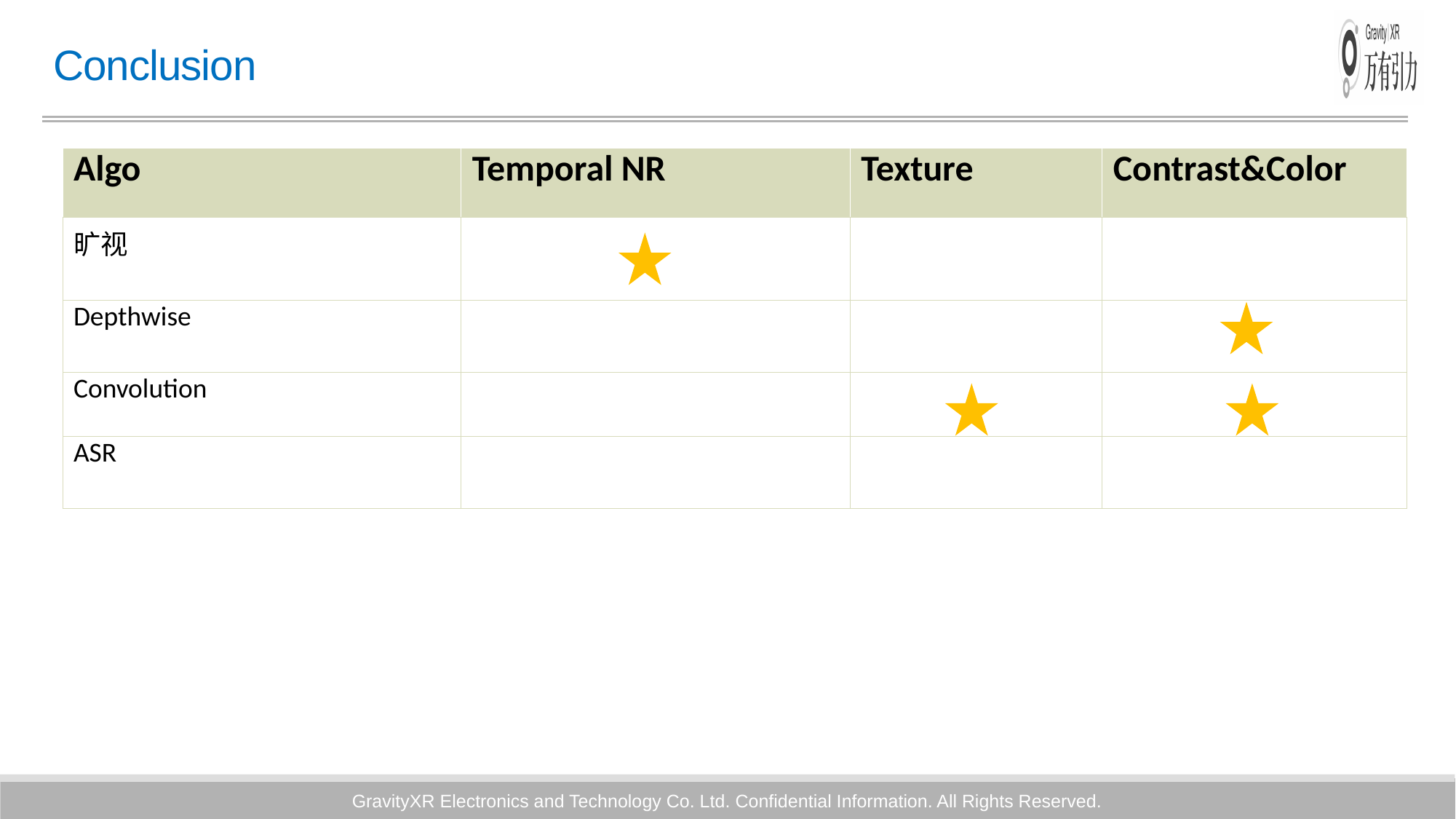

# Conclusion
| Algo | Temporal NR | Texture | Contrast&Color |
| --- | --- | --- | --- |
| 旷视 |  |  |  |
| Depthwise |  |  |  |
| Convolution |  |  |  |
| ASR |  |  |  |